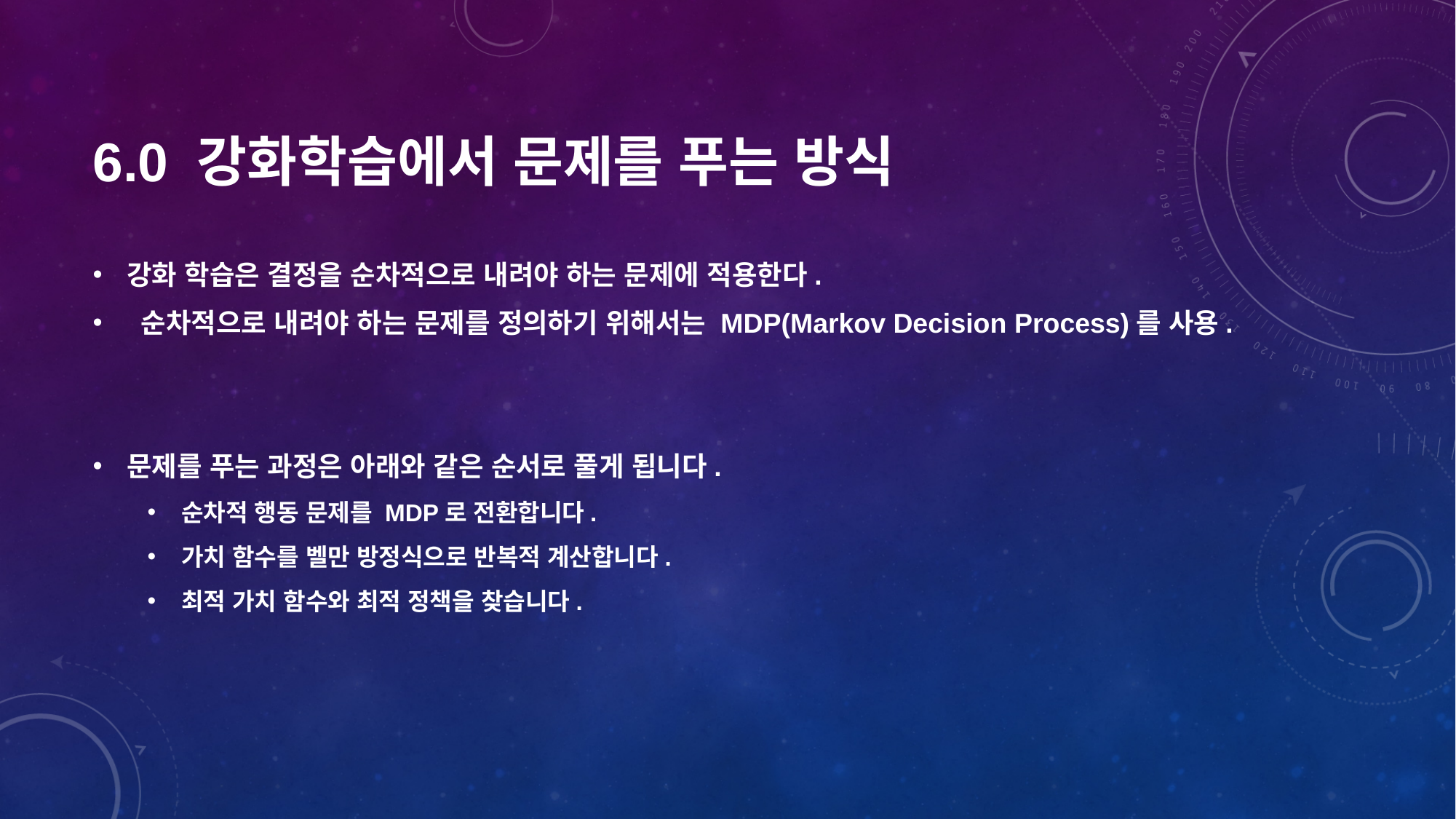

# 6.0 강화학습에서 문제를 푸는 방식
강화 학습은 결정을 순차적으로 내려야 하는 문제에 적용한다.
 순차적으로 내려야 하는 문제를 정의하기 위해서는 MDP(Markov Decision Process)를 사용.

문제를 푸는 과정은 아래와 같은 순서로 풀게 됩니다.
순차적 행동 문제를 MDP로 전환합니다.
가치 함수를 벨만 방정식으로 반복적 계산합니다.
최적 가치 함수와 최적 정책을 찾습니다.